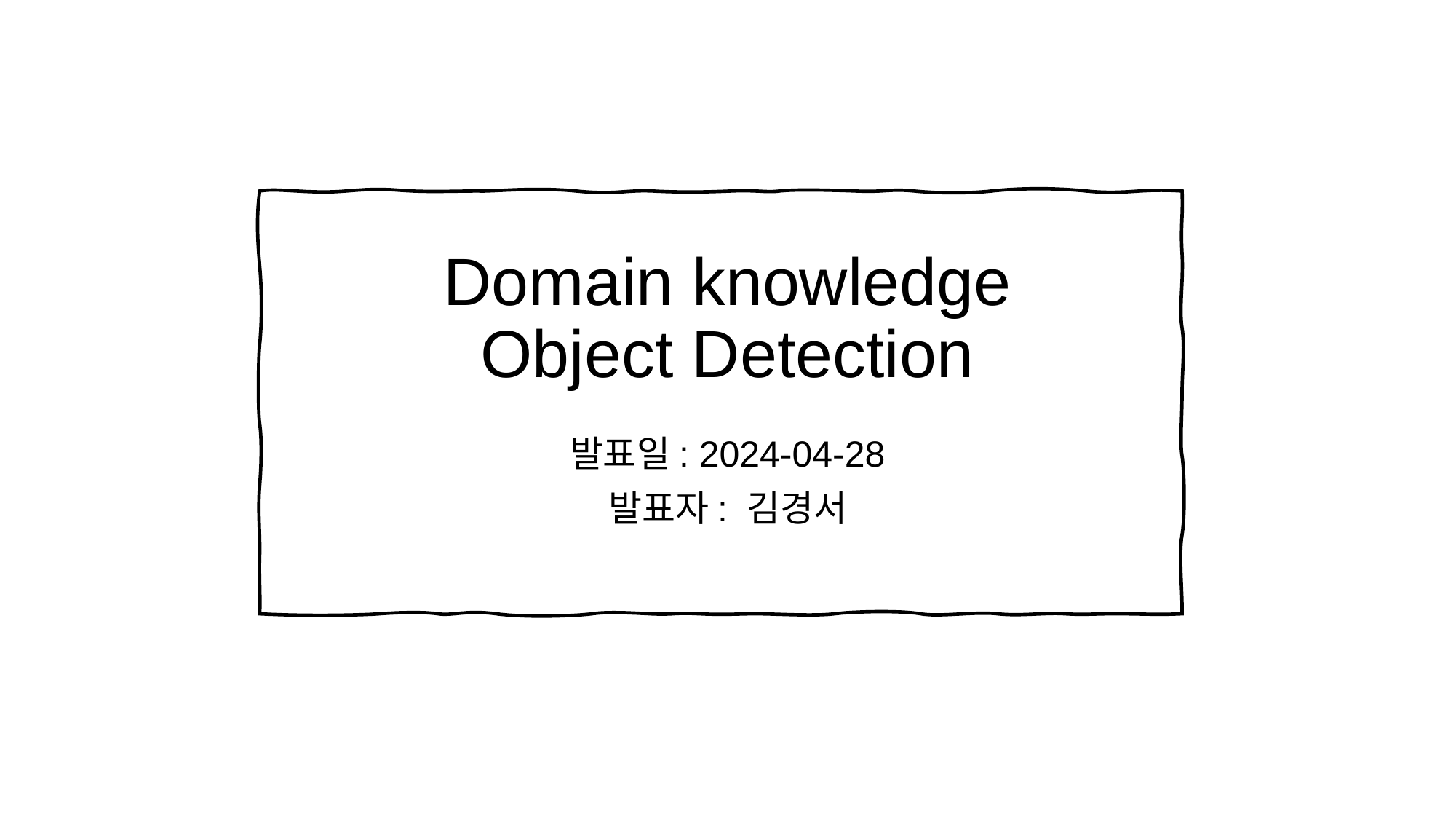

Domain knowledge
Object Detection

발표일: 2024-04-28
발표자: 김경서